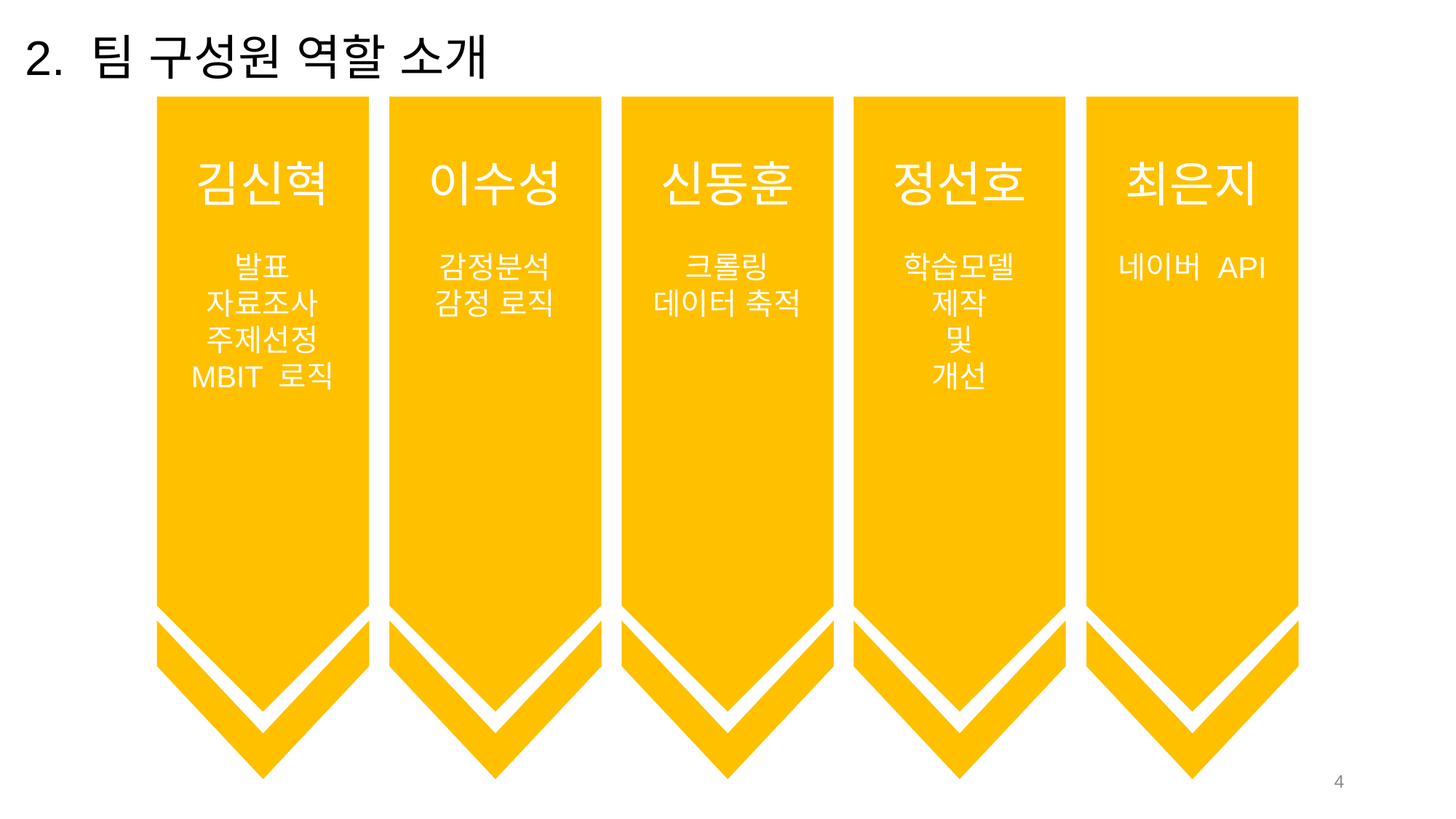

2. 팀 구성원 역할 소개
최은지

네이버 API
신동훈

크롤링
데이터 축적

정선호

학습모델
제작
및
개선

이수성

감정분석
감정 로직
김신혁

김신혁

발표
자료조사
주제선정
MBIT 로직

4